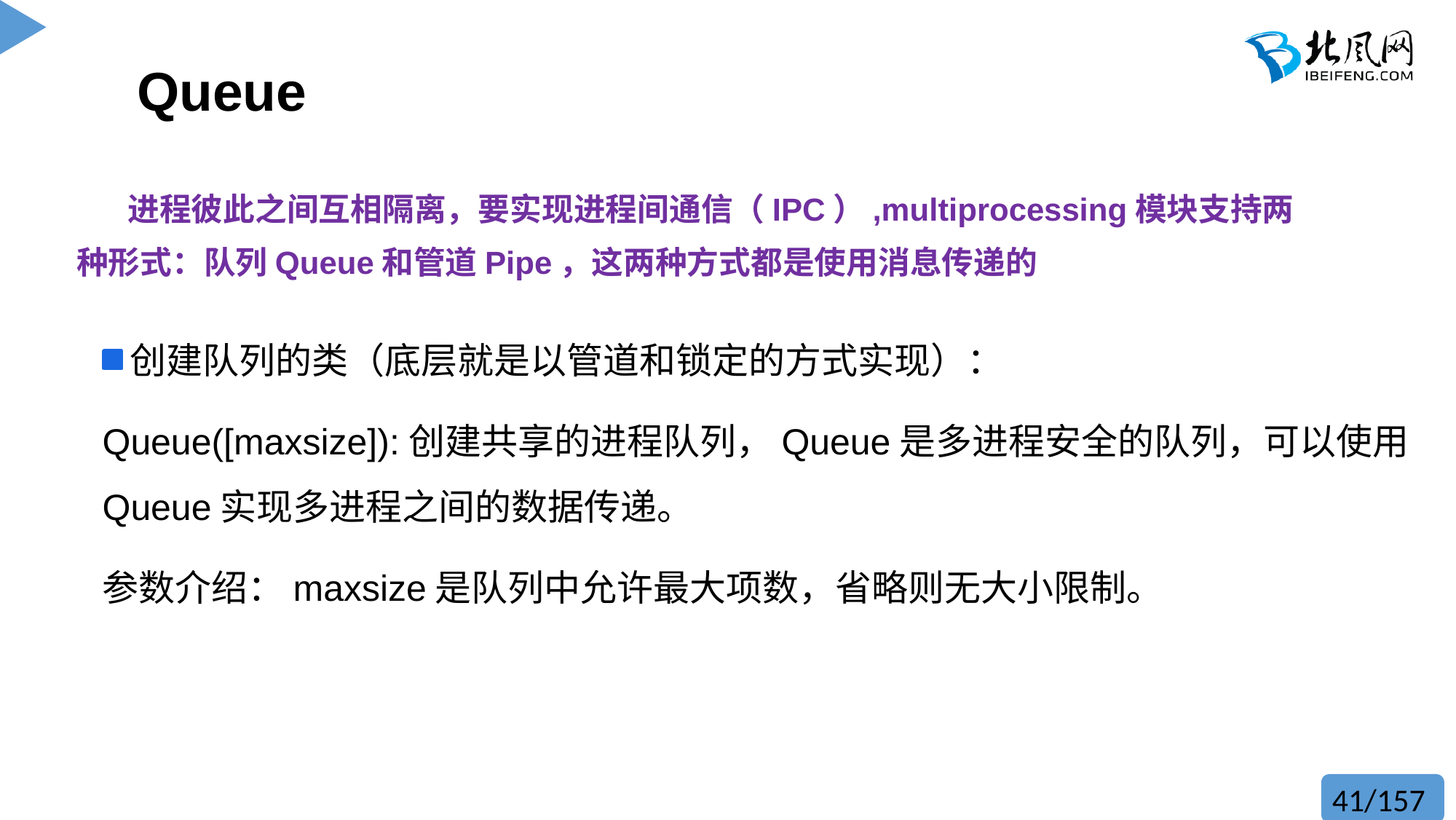

# Queue
      进程彼此之间互相隔离，要实现进程间通信（IPC）,multiprocessing模块支持两种形式：队列Queue和管道Pipe，这两种方式都是使用消息传递的
创建队列的类（底层就是以管道和锁定的方式实现）：
Queue([maxsize]):创建共享的进程队列，Queue是多进程安全的队列，可以使用Queue实现多进程之间的数据传递。
参数介绍：maxsize是队列中允许最大项数，省略则无大小限制。